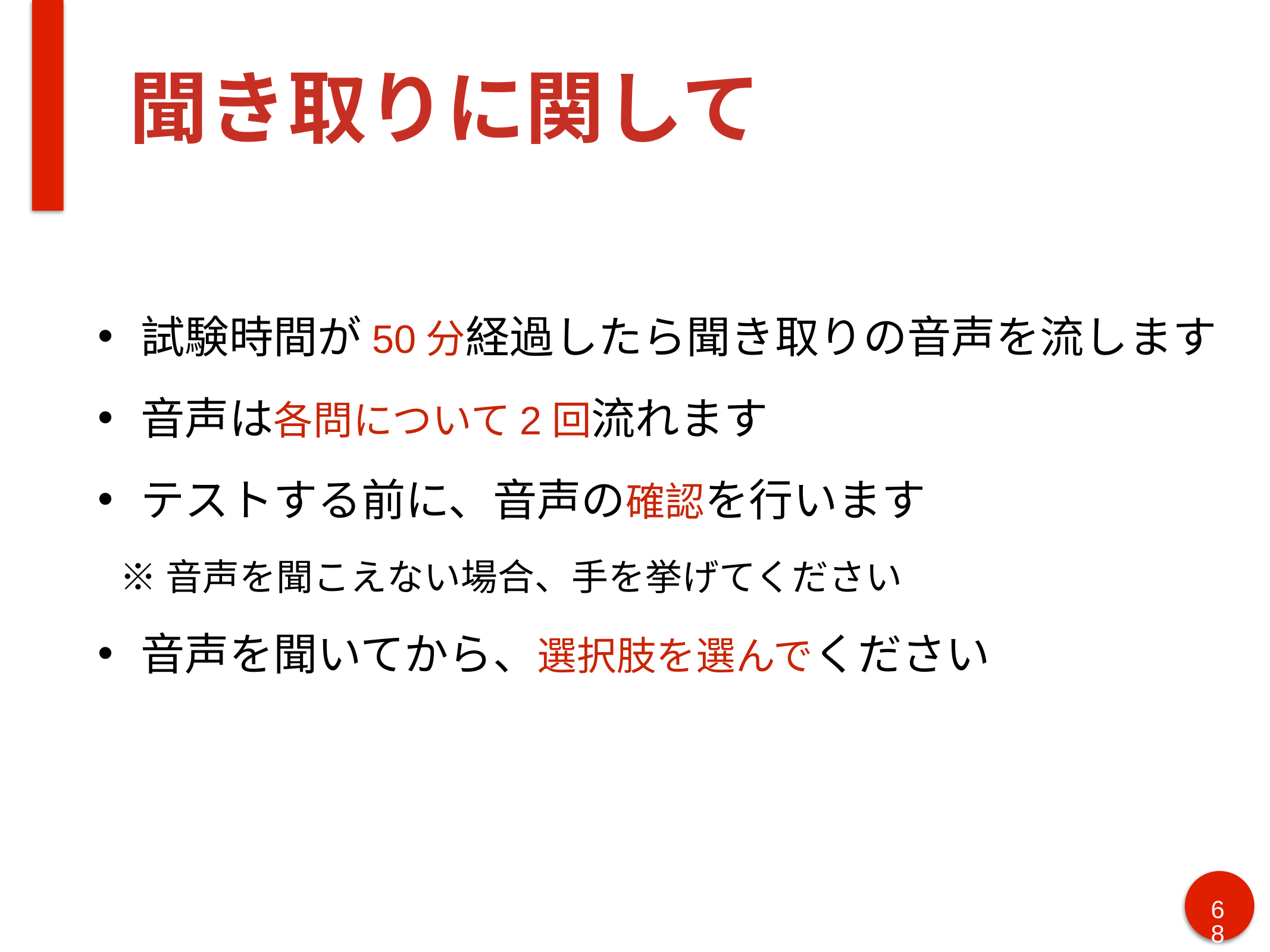

# 聞き取りに関して
試験時間が50分経過したら聞き取りの音声を流します
音声は各問について2回流れます
テストする前に、音声の確認を行います
※音声を聞こえない場合、手を挙げてください
音声を聞いてから、選択肢を選んでください
68